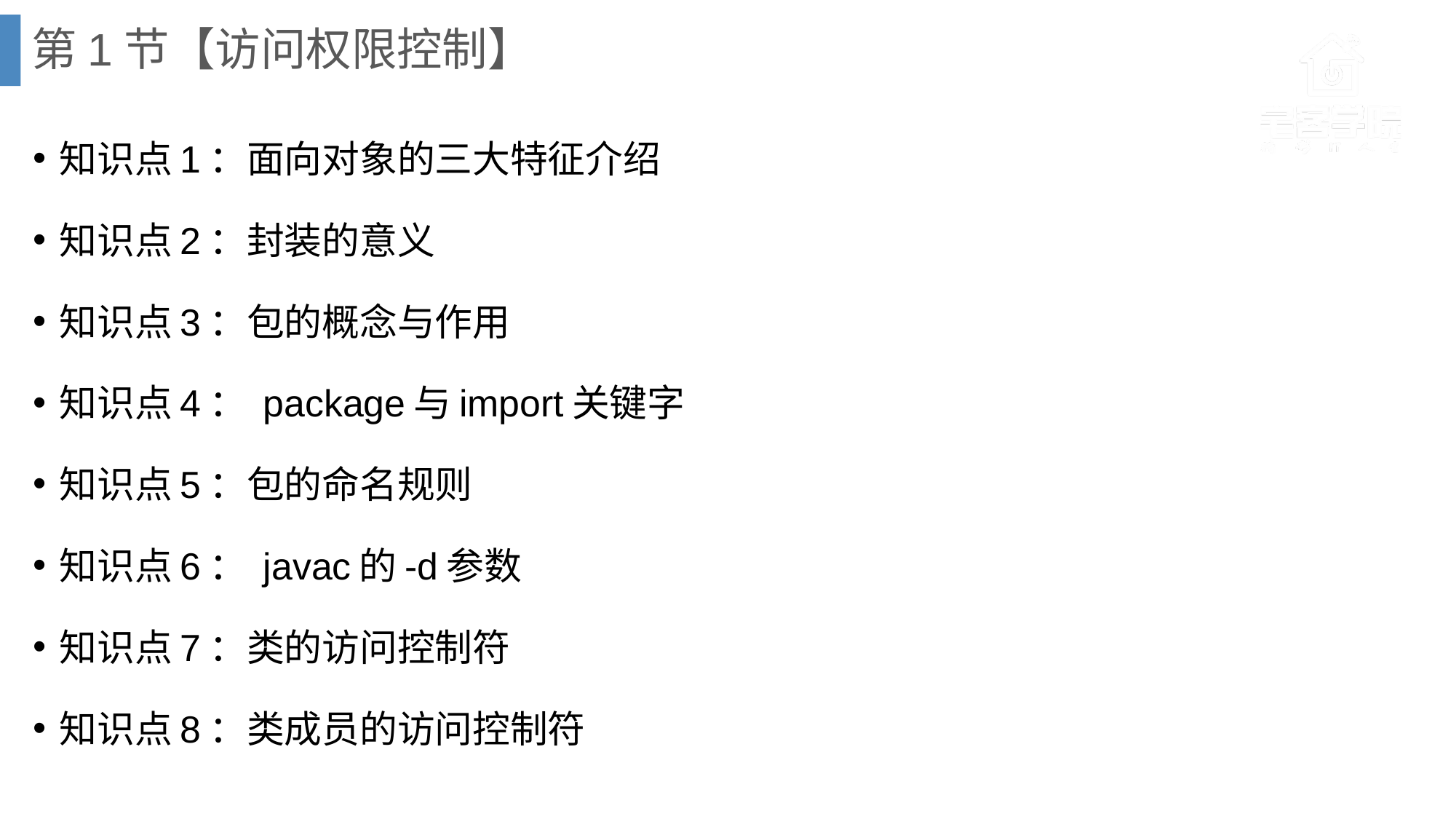

# 第1节【访问权限控制】
知识点1：面向对象的三大特征介绍
知识点2：封装的意义
知识点3：包的概念与作用
知识点4： package与import关键字
知识点5：包的命名规则
知识点6： javac的-d参数
知识点7：类的访问控制符
知识点8：类成员的访问控制符